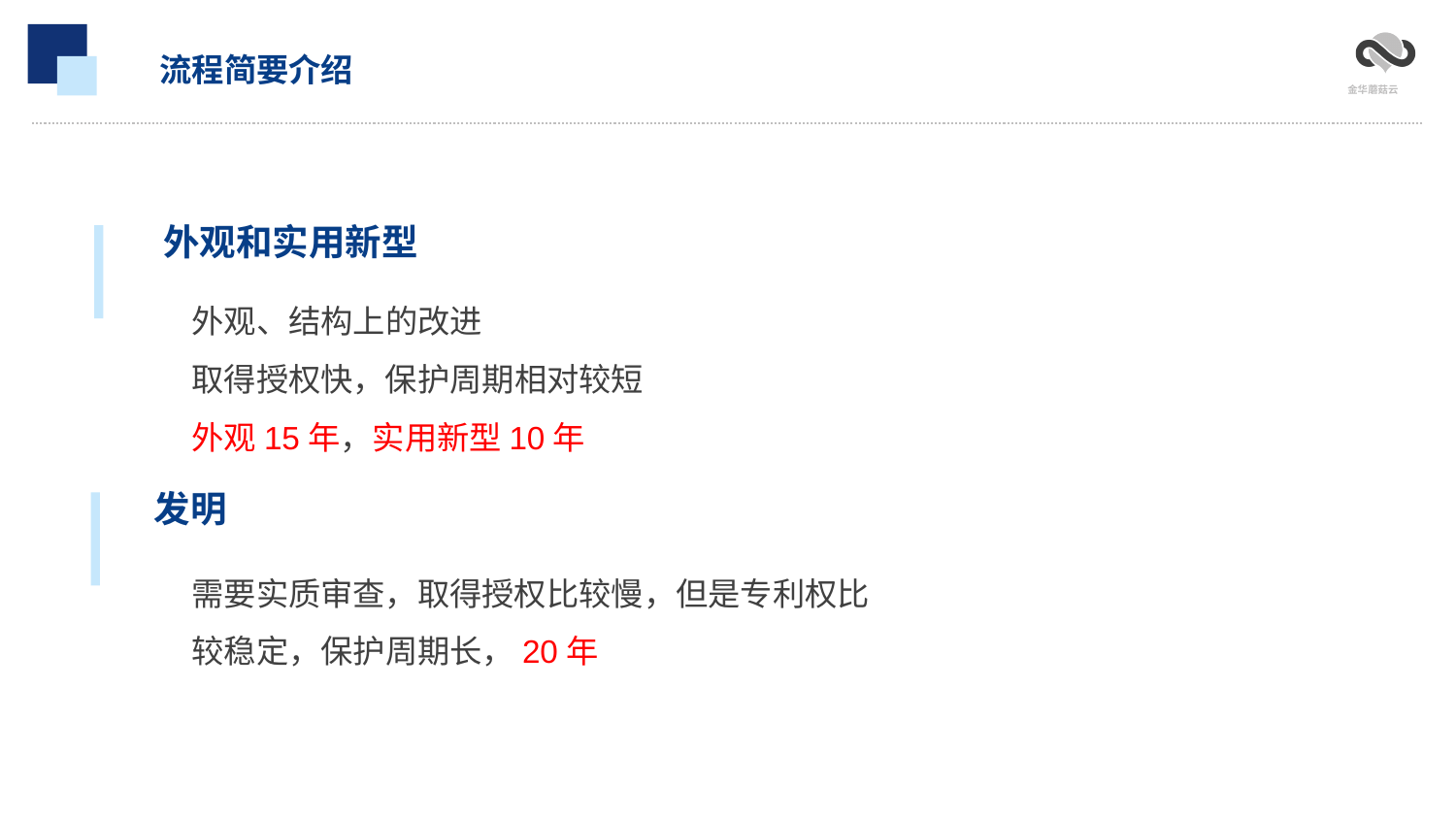

流程简要介绍
外观和实用新型

外观、结构上的改进
取得授权快，保护周期相对较短
外观15年，实用新型10年
发明

需要实质审查，取得授权比较慢，但是专利权比较稳定，保护周期长，20年